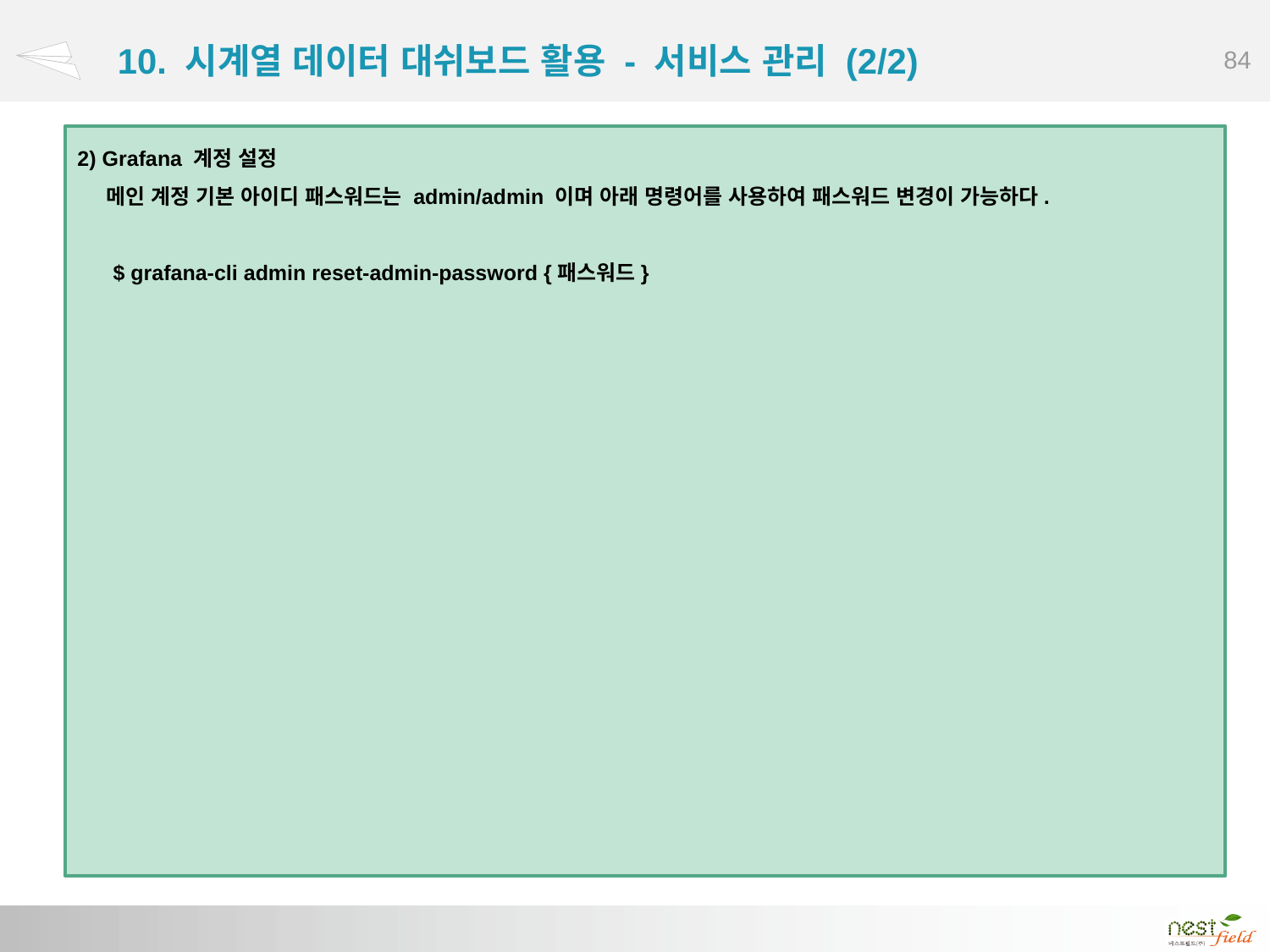

# 10. 시계열 데이터 대쉬보드 활용 - 서비스 관리 (2/2)
2) Grafana 계정 설정
    메인 계정 기본 아이디 패스워드는 admin/admin 이며 아래 명령어를 사용하여 패스워드 변경이 가능하다.

      $ grafana-cli admin reset-admin-password {패스워드}